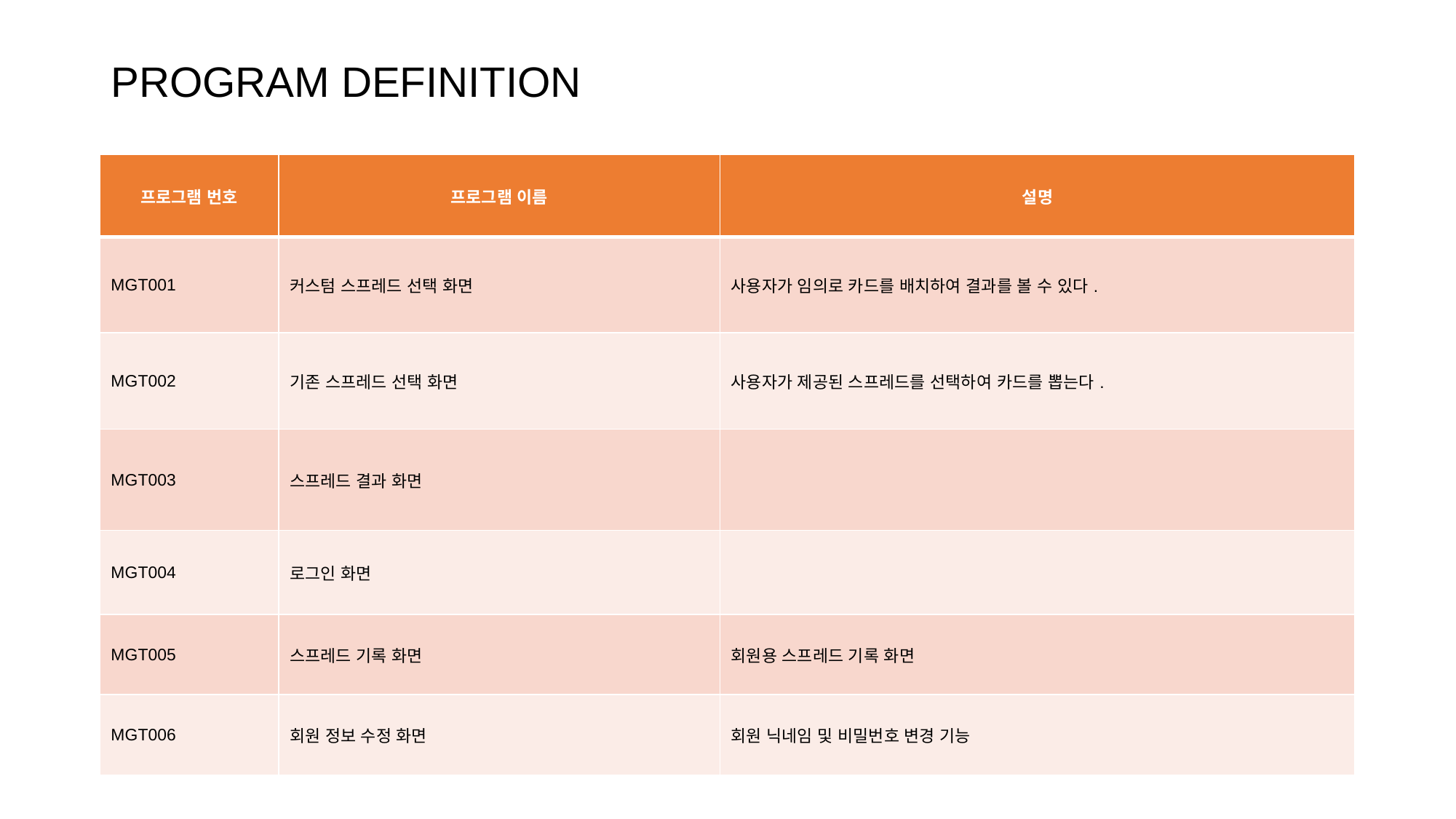

# PROGRAM DEFINITION
| 프로그램 번호 | 프로그램 이름 | 설명 |
| --- | --- | --- |
| MGT001 | 커스텀 스프레드 선택 화면 | 사용자가 임의로 카드를 배치하여 결과를 볼 수 있다. |
| MGT002 | 기존 스프레드 선택 화면 | 사용자가 제공된 스프레드를 선택하여 카드를 뽑는다. |
| MGT003 | 스프레드 결과 화면 |  |
| MGT004 | 로그인 화면 |  |
| MGT005 | 스프레드 기록 화면 | 회원용 스프레드 기록 화면 |
| MGT006 | 회원 정보 수정 화면 | 회원 닉네임 및 비밀번호 변경 기능 |